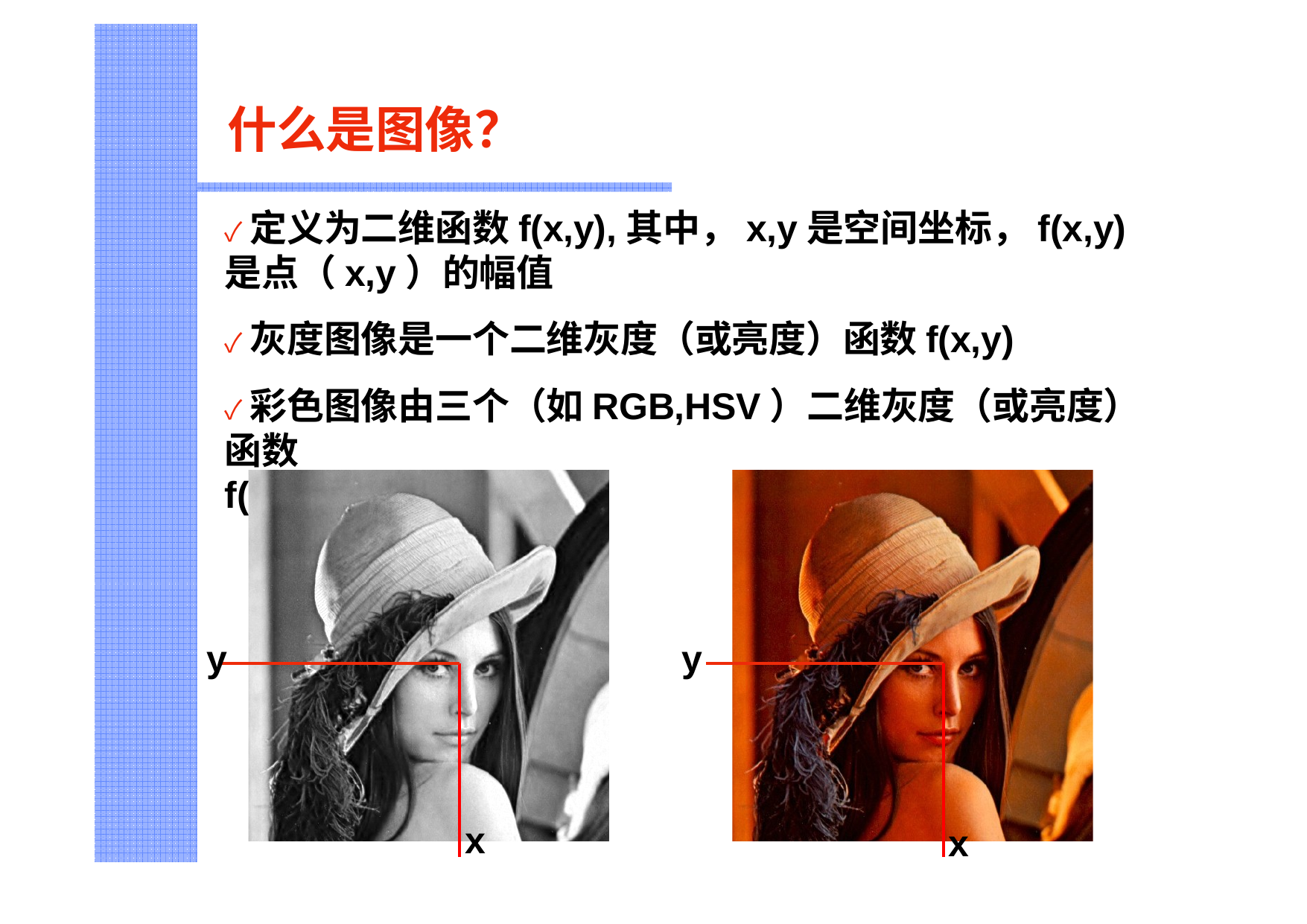

# 什么是图像？
✓定义为二维函数f(x,y),其中，x,y是空间坐标，f(x,y)
是点（x,y）的幅值
✓灰度图像是一个二维灰度（或亮度）函数f(x,y)
✓彩色图像由三个（如RGB,HSV）二维灰度（或亮度）函数
f(x,y)组成

y
y

x
x